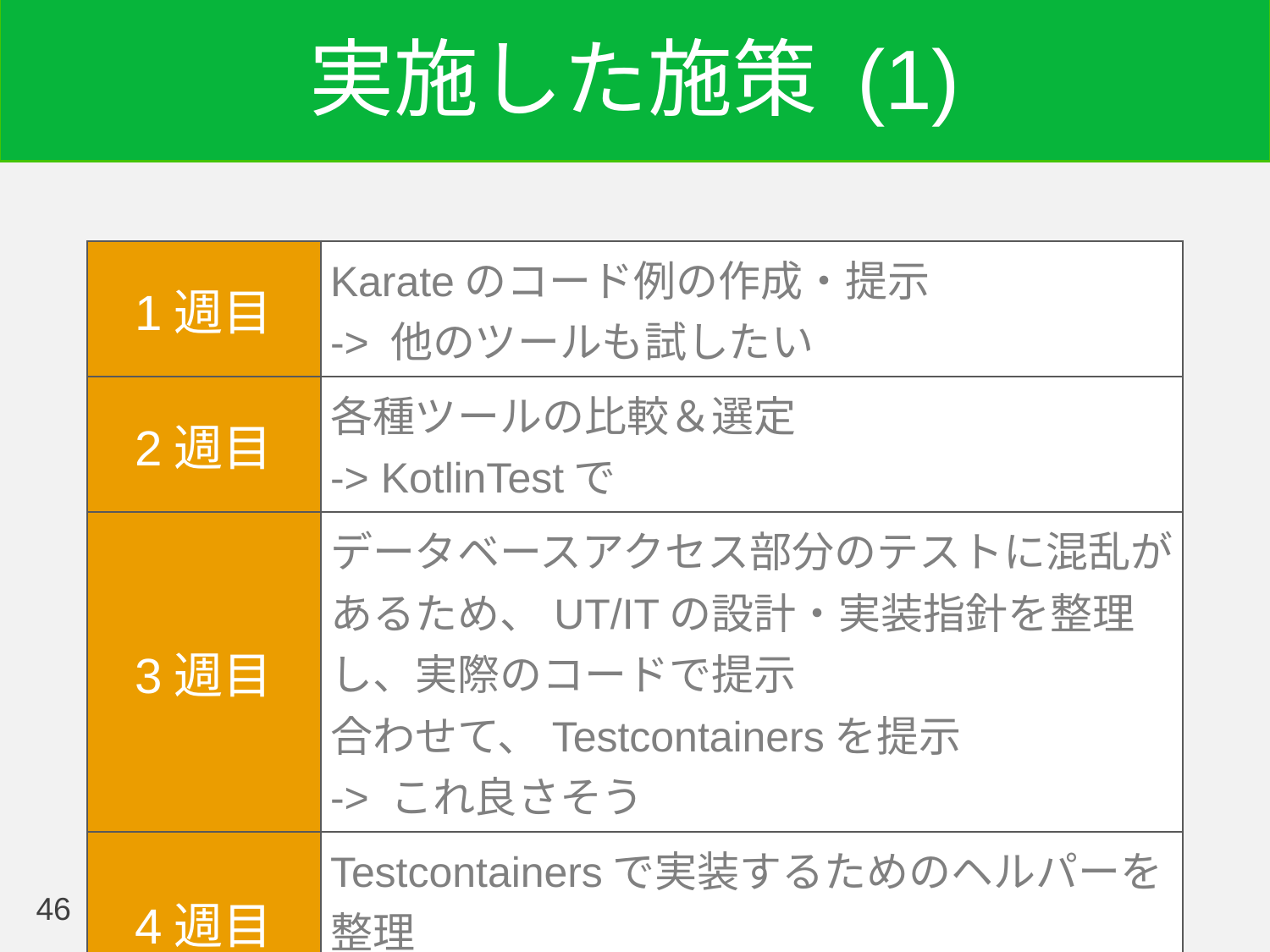

# 実施した施策 (1)
| 1週目 | Karateのコード例の作成・提示 -> 他のツールも試したい |
| --- | --- |
| 2週目 | 各種ツールの比較＆選定 -> KotlinTestで |
| 3週目 | データベースアクセス部分のテストに混乱があるため、UT/ITの設計・実装指針を整理し、実際のコードで提示 合わせて、Testcontainersを提示 -> これ良さそう |
| 4週目 | Testcontainersで実装するためのヘルパーを整理 -> Accepted |
| 5週目 | メンバー全員で、Testcontainersで EmbedMongoを全てreplace |
46